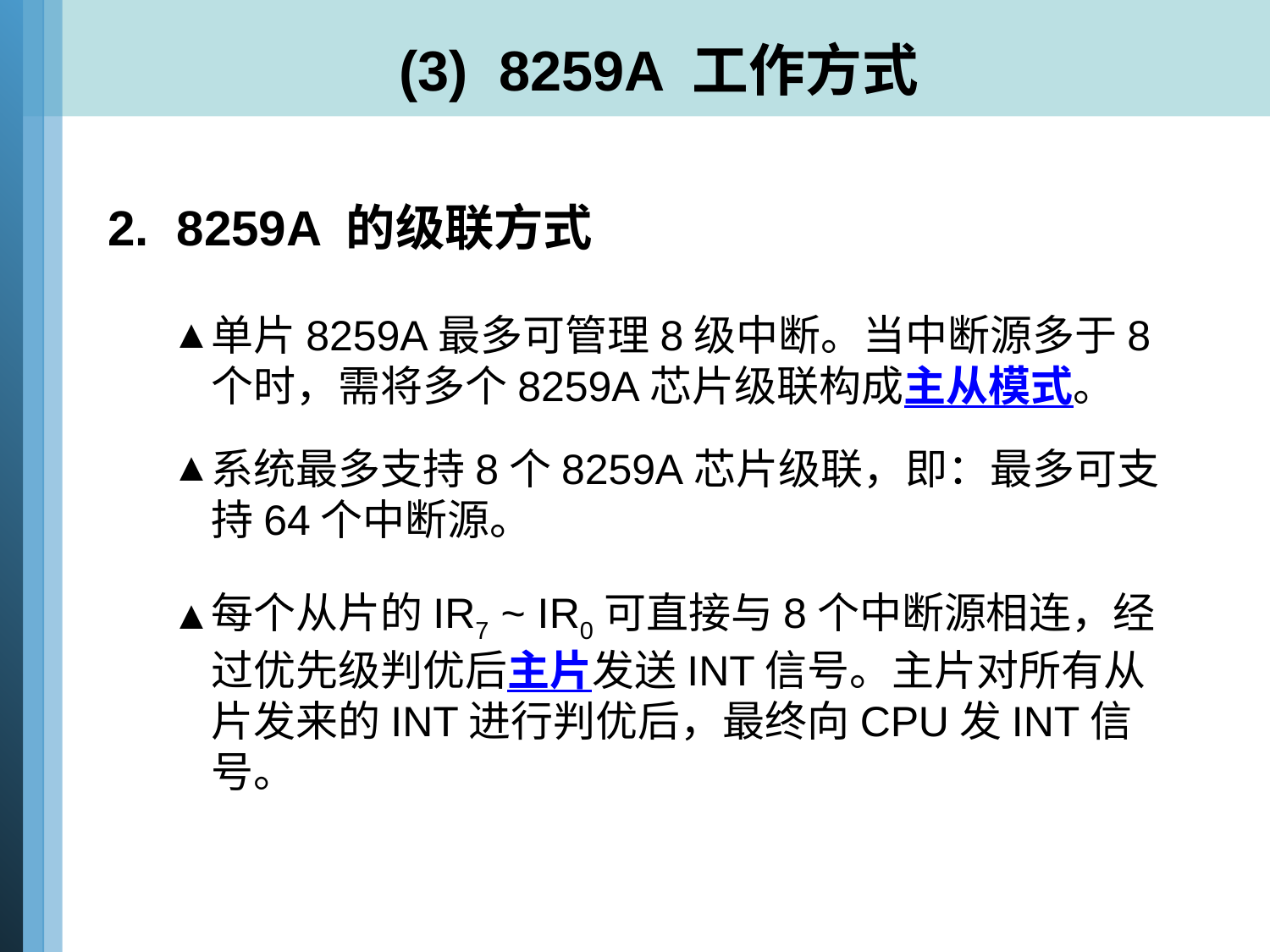

# (3)  8259A 工作方式
2.  8259A 的级联方式
单片8259A最多可管理8级中断。当中断源多于8个时，需将多个8259A芯片级联构成主从模式。
系统最多支持8个8259A芯片级联，即：最多可支持64个中断源。
每个从片的IR7 ~ IR0可直接与8个中断源相连，经过优先级判优后主片发送INT信号。主片对所有从片发来的INT进行判优后，最终向CPU发INT信号。

99